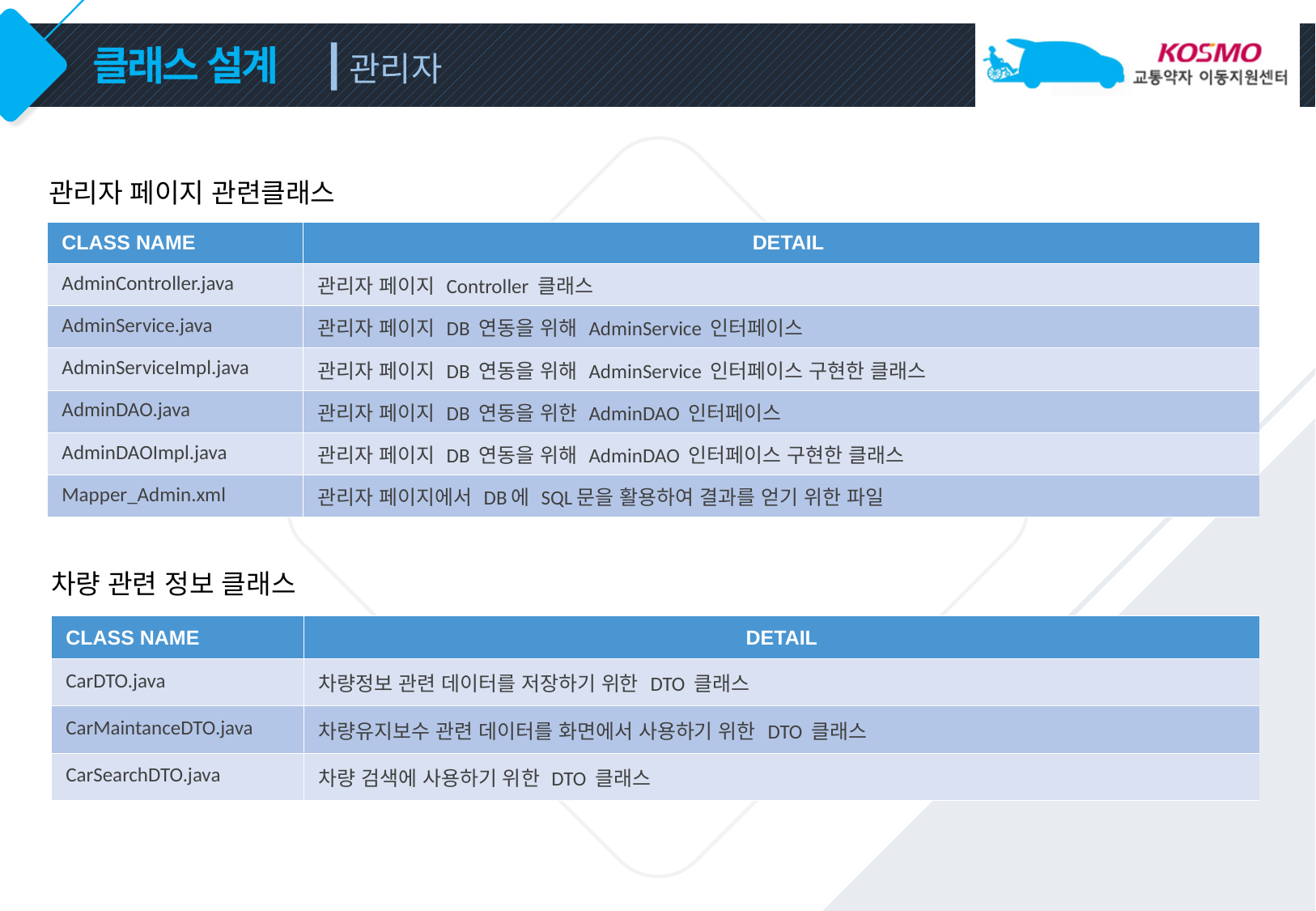

관리자

# 클래스 설계

관리자 페이지 관련클래스
| CLASS NAME | DETAIL |
| --- | --- |
| AdminController.java | 관리자 페이지 Controller 클래스 |
| AdminService.java | 관리자 페이지 DB 연동을 위해 AdminService 인터페이스 |
| AdminServiceImpl.java | 관리자 페이지 DB 연동을 위해 AdminService 인터페이스 구현한 클래스 |
| AdminDAO.java | 관리자 페이지 DB 연동을 위한 AdminDAO 인터페이스 |
| AdminDAOImpl.java | 관리자 페이지 DB 연동을 위해 AdminDAO 인터페이스 구현한 클래스 |
| Mapper\_Admin.xml | 관리자 페이지에서 DB에 SQL문을 활용하여 결과를 얻기 위한 파일 |

차량 관련 정보 클래스
| CLASS NAME | DETAIL |
| --- | --- |
| CarDTO.java | 차량정보 관련 데이터를 저장하기 위한 DTO 클래스 |
| CarMaintanceDTO.java | 차량유지보수 관련 데이터를 화면에서 사용하기 위한 DTO 클래스 |
| CarSearchDTO.java | 차량 검색에 사용하기 위한 DTO 클래스 |